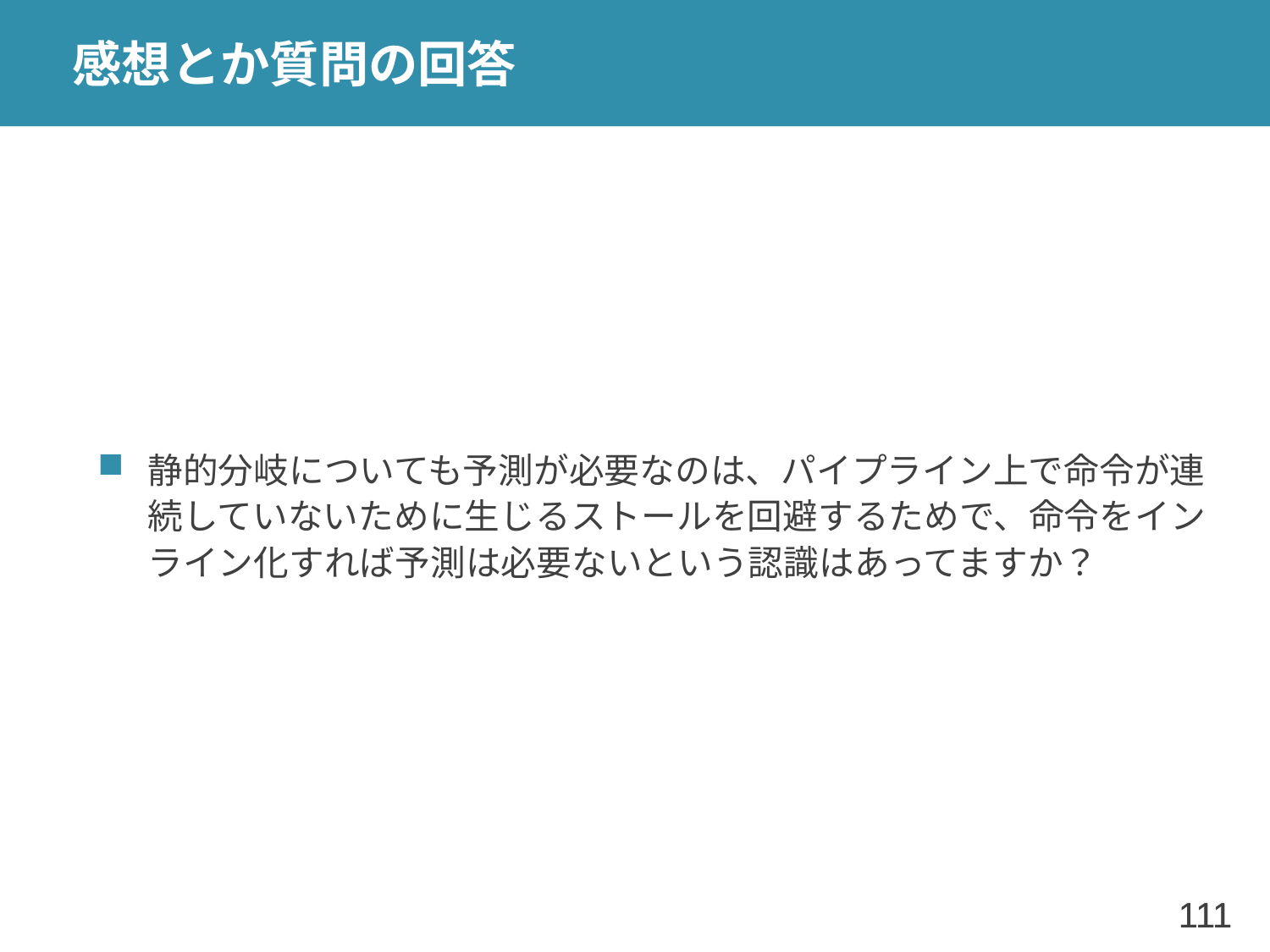

# 感想とか質問の回答
静的分岐についても予測が必要なのは、パイプライン上で命令が連続していないために生じるストールを回避するためで、命令をインライン化すれば予測は必要ないという認識はあってますか？